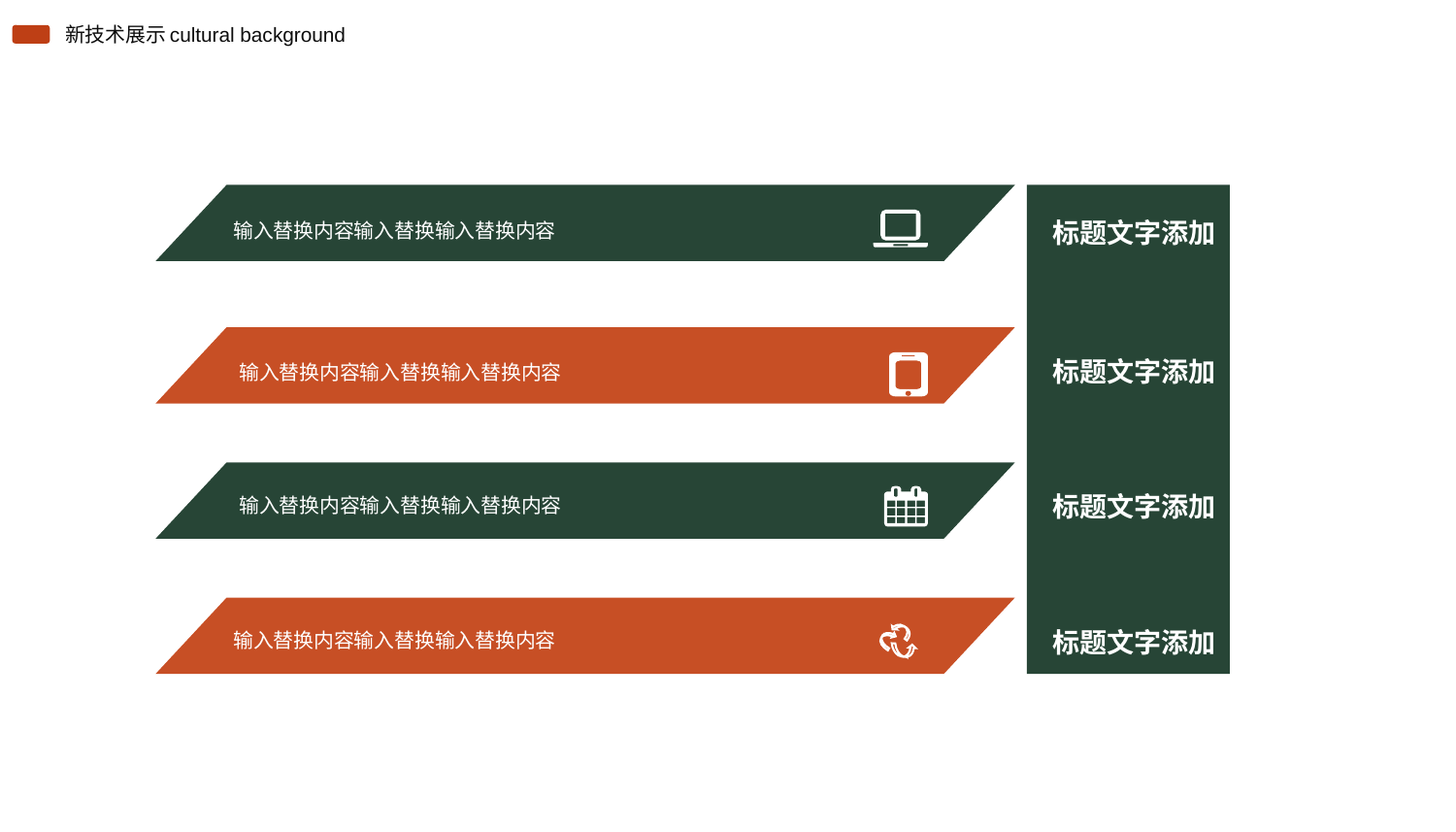

新技术展示
cultural background

标题文字添加

输入替换内容输入替换输入替换内容

标题文字添加
输入替换内容输入替换输入替换内容

标题文字添加
输入替换内容输入替换输入替换内容

标题文字添加
输入替换内容输入替换输入替换内容